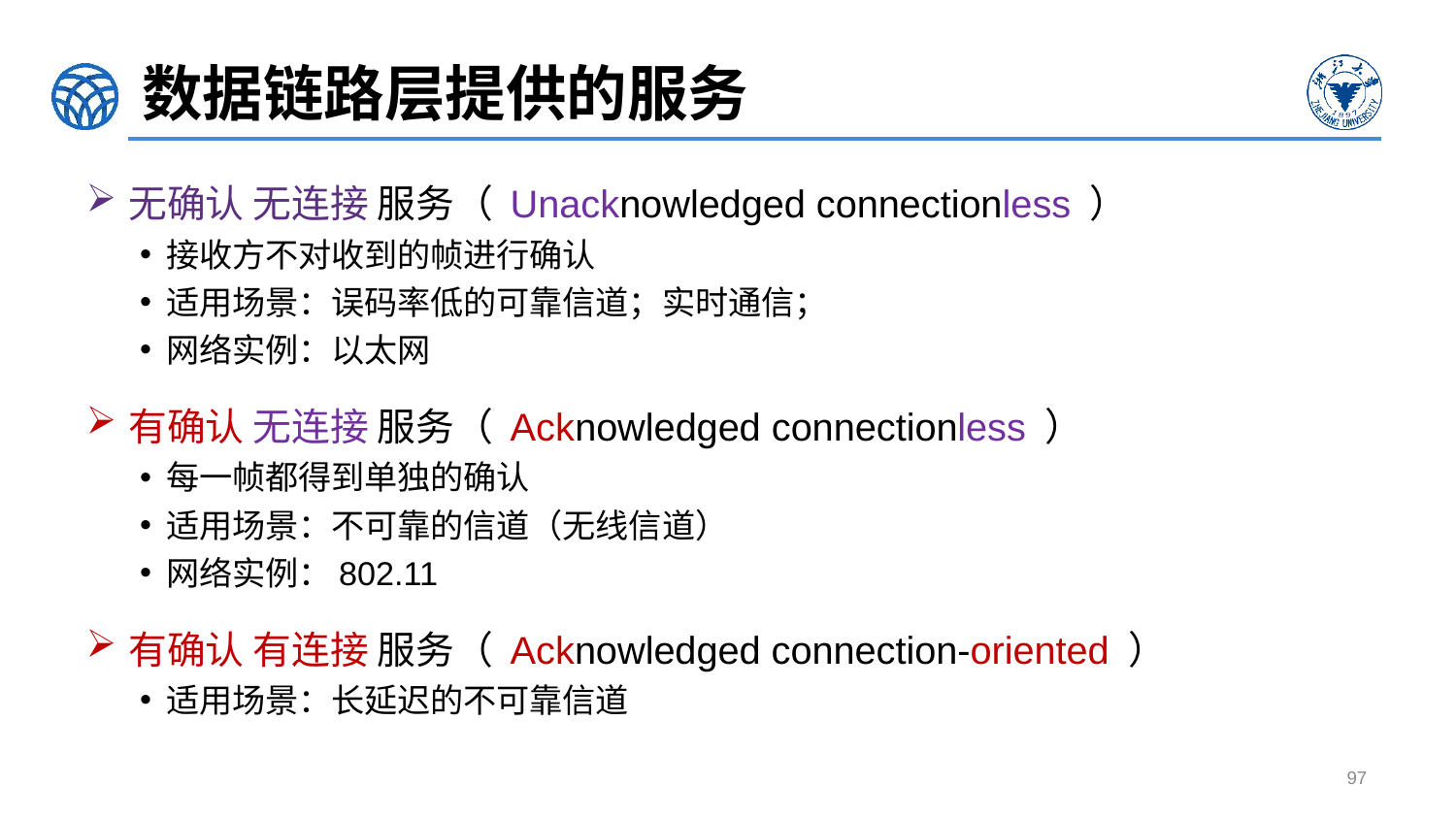

# 数据链路层提供的服务
无确认 无连接 服务（ Unacknowledged connectionless ）
接收方不对收到的帧进行确认
适用场景：误码率低的可靠信道；实时通信；
网络实例：以太网
有确认 无连接 服务（ Acknowledged connectionless ）
每一帧都得到单独的确认
适用场景：不可靠的信道（无线信道）
网络实例：802.11
有确认 有连接 服务（ Acknowledged connection-oriented ）
适用场景：长延迟的不可靠信道
97